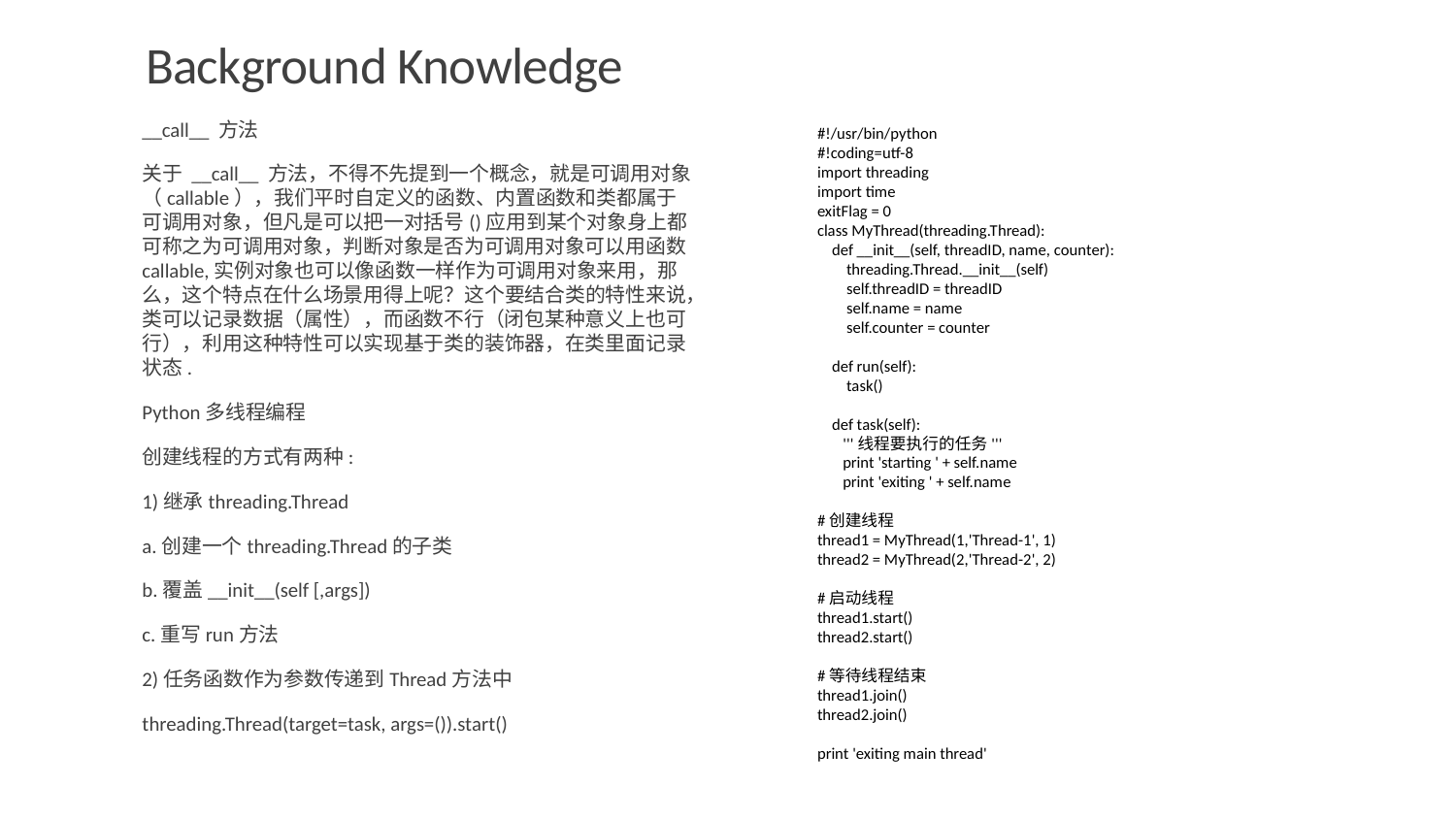

# Background Knowledge
__call__ 方法
关于 __call__ 方法，不得不先提到一个概念，就是可调用对象（callable），我们平时自定义的函数、内置函数和类都属于可调用对象，但凡是可以把一对括号()应用到某个对象身上都可称之为可调用对象，判断对象是否为可调用对象可以用函数 callable,实例对象也可以像函数一样作为可调用对象来用，那么，这个特点在什么场景用得上呢？这个要结合类的特性来说，类可以记录数据（属性），而函数不行（闭包某种意义上也可行），利用这种特性可以实现基于类的装饰器，在类里面记录状态.
Python多线程编程
创建线程的方式有两种:
1)继承threading.Thread
a.创建一个threading.Thread的子类
b.覆盖__init__(self [,args])
c.重写run方法
2)任务函数作为参数传递到Thread方法中
threading.Thread(target=task, args=()).start()
#!/usr/bin/python
#!coding=utf-8
import threading
import time
exitFlag = 0
class MyThread(threading.Thread):
    def __init__(self, threadID, name, counter):
        threading.Thread.__init__(self)
        self.threadID = threadID
        self.name = name
        self.counter = counter

    def run(self):
        task()

    def task(self):
       '''线程要执行的任务'''
       print 'starting ' + self.name
       print 'exiting ' + self.name

#创建线程
thread1 = MyThread(1,'Thread-1', 1)
thread2 = MyThread(2,'Thread-2', 2)

#启动线程
thread1.start()
thread2.start()

#等待线程结束
thread1.join()
thread2.join()

print 'exiting main thread'
60